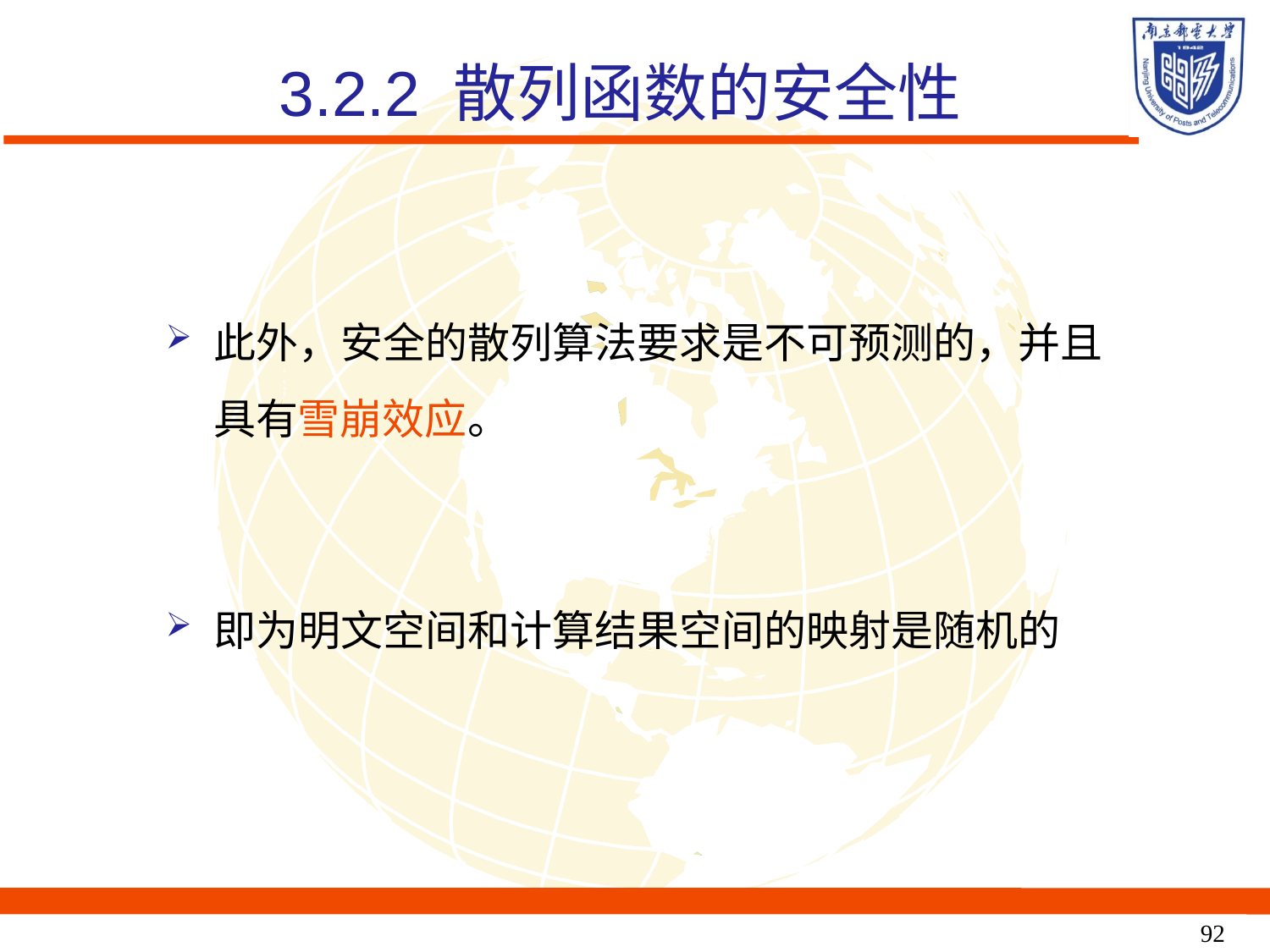

3.2.2 散列函数的安全性
此外，安全的散列算法要求是不可预测的，并且具有雪崩效应。

即为明文空间和计算结果空间的映射是随机的
92